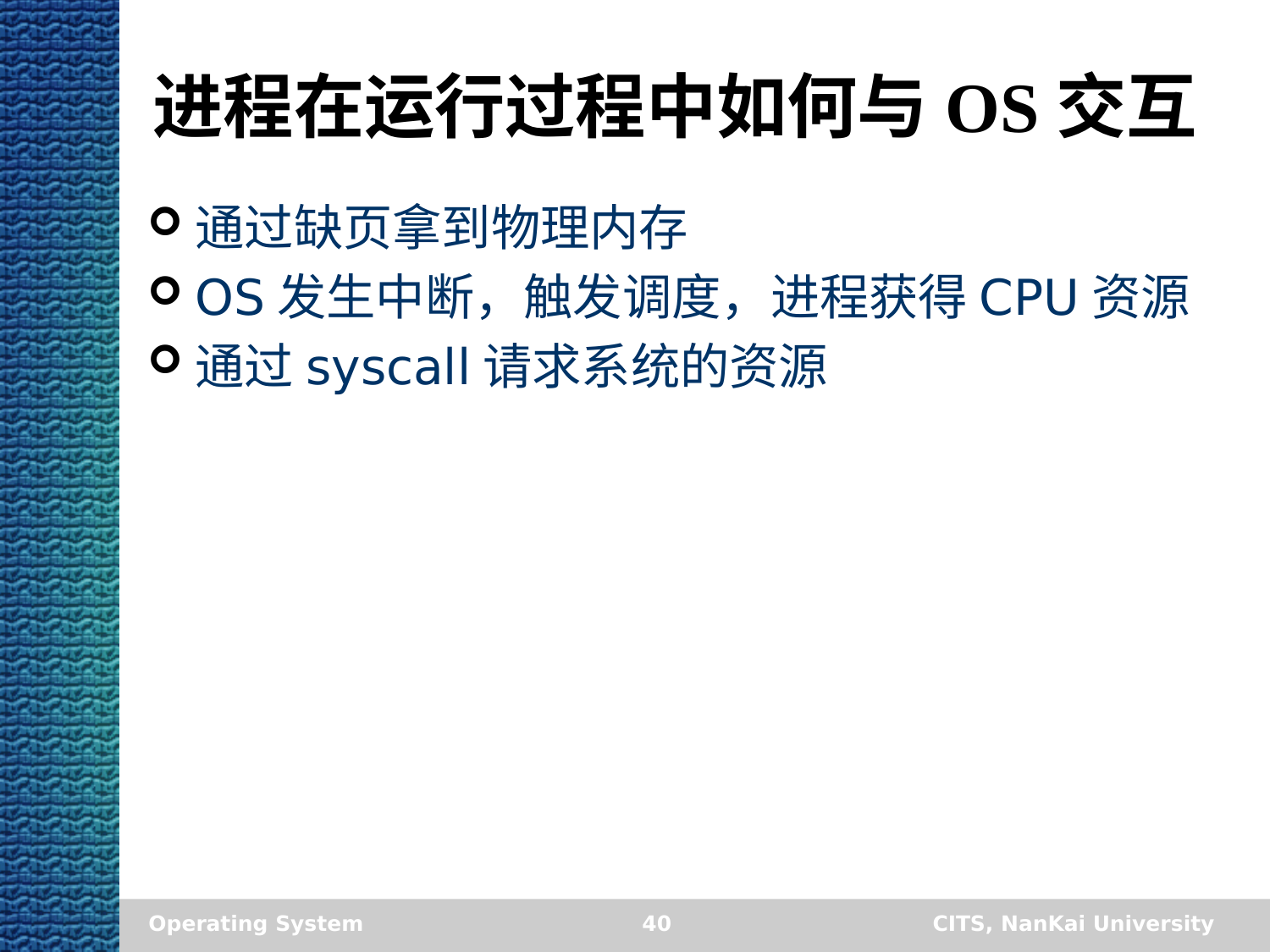

# 进程在运行过程中如何与OS交互
通过缺页拿到物理内存
OS发生中断，触发调度，进程获得CPU资源
通过syscall请求系统的资源

Operating System
40
CITS, NanKai University